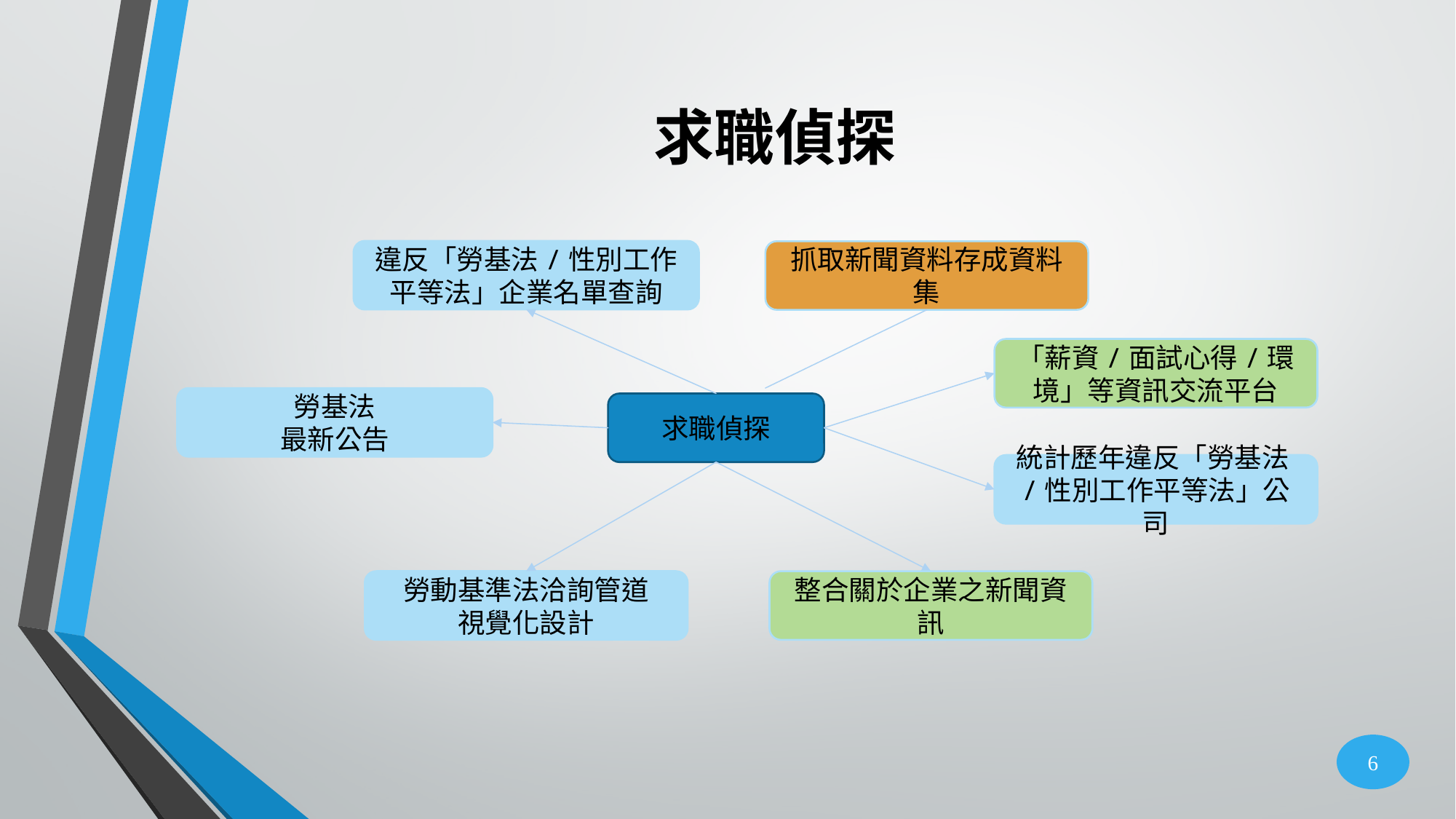

# 求職偵探
違反「勞基法/性別工作平等法」企業名單查詢
抓取新聞資料存成資料集
「薪資/面試心得/環境」等資訊交流平台
勞基法
最新公告
求職偵探
統計歷年違反「勞基法/性別工作平等法」公司
勞動基準法洽詢管道
視覺化設計
整合關於企業之新聞資訊
6